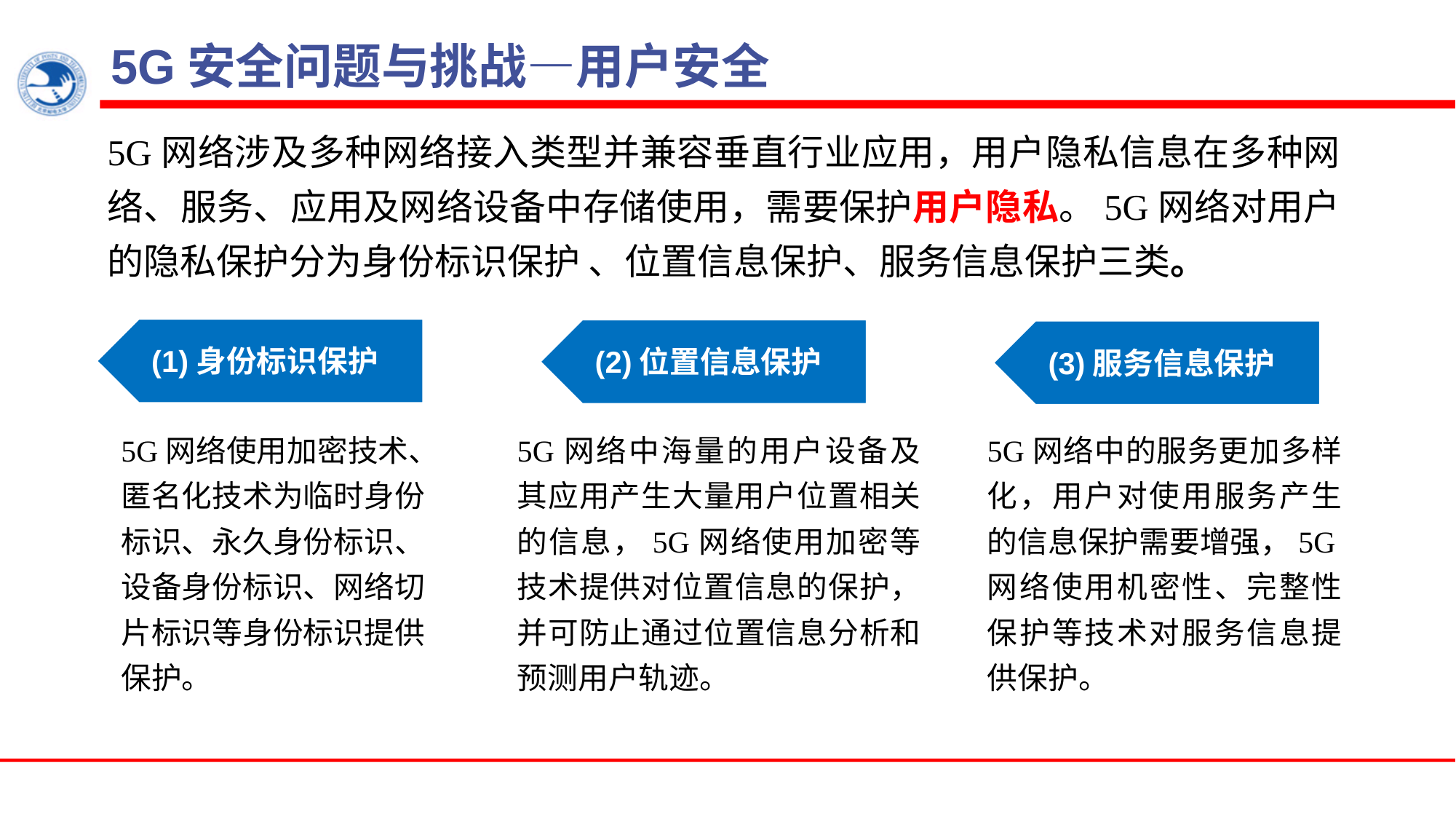

50
5G安全问题与挑战—用户安全
5G网络涉及多种网络接入类型并兼容垂直行业应用，用户隐私信息在多种网络、服务、应用及网络设备中存储使用，需要保护用户隐私。5G网络对用户的隐私保护分为身份标识保护 、位置信息保护、服务信息保护三类。

(1)身份标识保护

(2)位置信息保护

(3)服务信息保护
5G网络使用加密技术、匿名化技术为临时身份标识、永久身份标识、设备身份标识、网络切片标识等身份标识提供保护。

5G网络中海量的用户设备及其应用产生大量用户位置相关的信息，5G网络使用加密等技术提供对位置信息的保护，并可防止通过位置信息分析和预测用户轨迹。

5G网络中的服务更加多样化，用户对使用服务产生的信息保护需要增强，5G网络使用机密性、完整性保护等技术对服务信息提供保护。